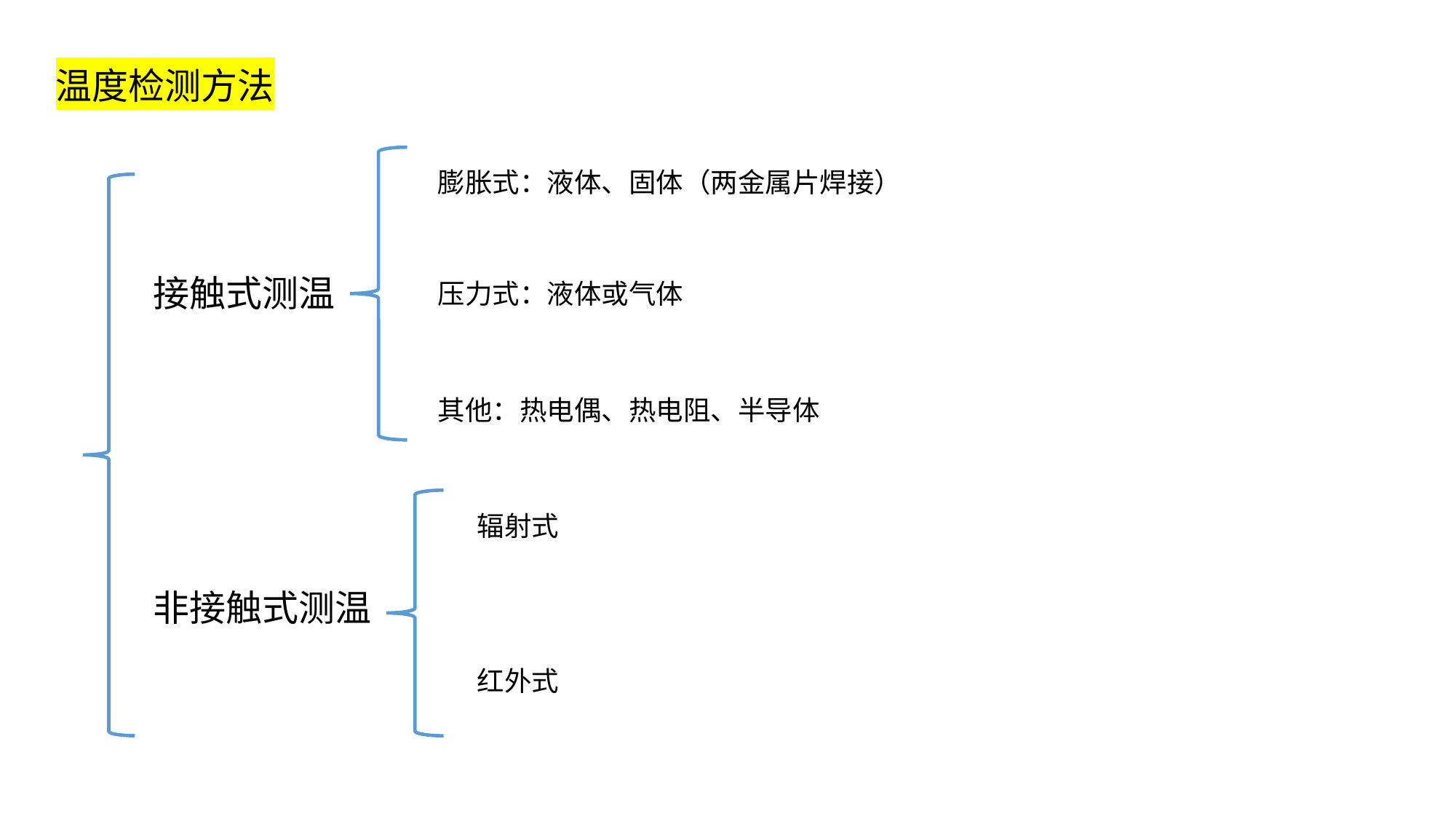

温度检测方法

膨胀式：液体、固体（两金属片焊接）

接触式测温
压力式：液体或气体
其他：热电偶、热电阻、半导体

辐射式
非接触式测温
红外式